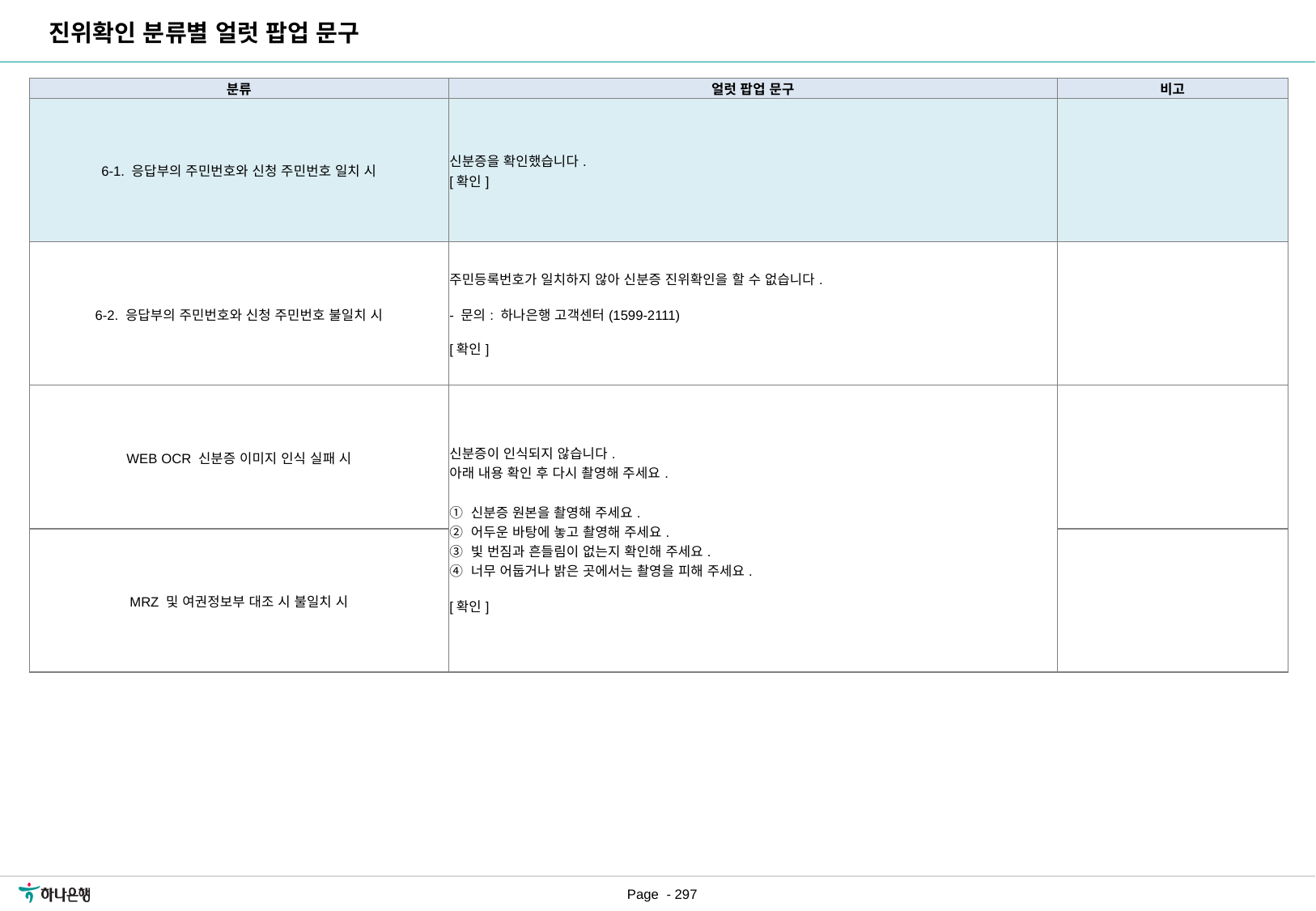

진위확인 분류별 얼럿 팝업 문구
| 분류 | 얼럿 팝업 문구 | 비고 |
| --- | --- | --- |
| 6-1. 응답부의 주민번호와 신청 주민번호 일치 시 | 신분증을 확인했습니다. [확인] |  |
| 6-2. 응답부의 주민번호와 신청 주민번호 불일치 시 | 주민등록번호가 일치하지 않아 신분증 진위확인을 할 수 없습니다. - 문의: 하나은행 고객센터(1599-2111) [확인] |  |
| WEB OCR 신분증 이미지 인식 실패 시 | 신분증이 인식되지 않습니다. 아래 내용 확인 후 다시 촬영해 주세요. ① 신분증 원본을 촬영해 주세요. ② 어두운 바탕에 놓고 촬영해 주세요. ③ 빛 번짐과 흔들림이 없는지 확인해 주세요. ④ 너무 어둡거나 밝은 곳에서는 촬영을 피해 주세요. [확인] |  |
| MRZ 및 여권정보부 대조 시 불일치 시 |  |  |